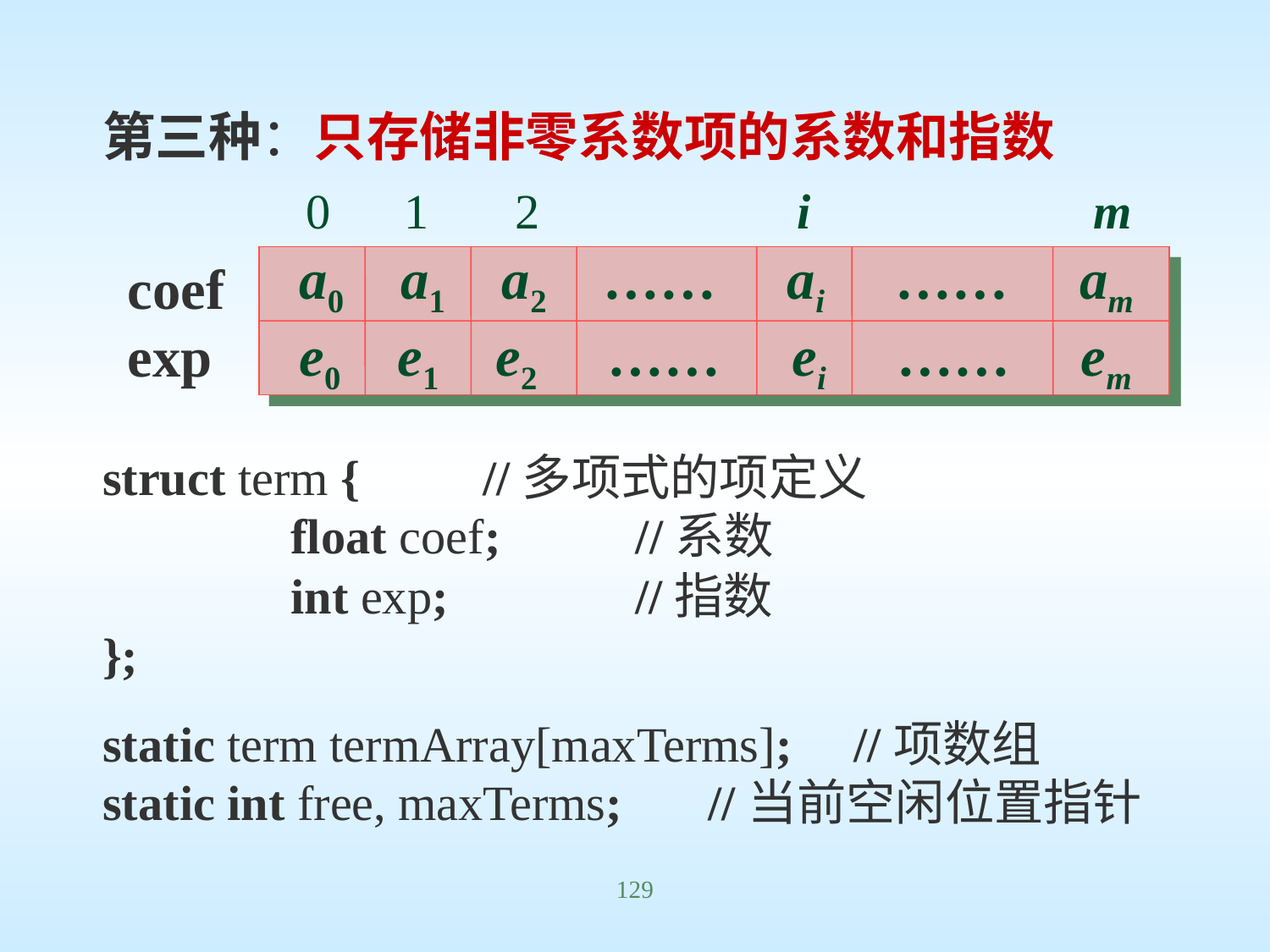

第三种：只存储非零系数项的系数和指数

struct term {          //多项式的项定义
	     float coef;           //系数
	     int exp;		  //指数
};

static term termArray[maxTerms];     //项数组     static int free, maxTerms;       //当前空闲位置指针
0      1       2                     i                       m
a0    a1    a2    ……     ai     ……     am
e0    e1    e2     ……     ei     ……     em
coef
exp

129